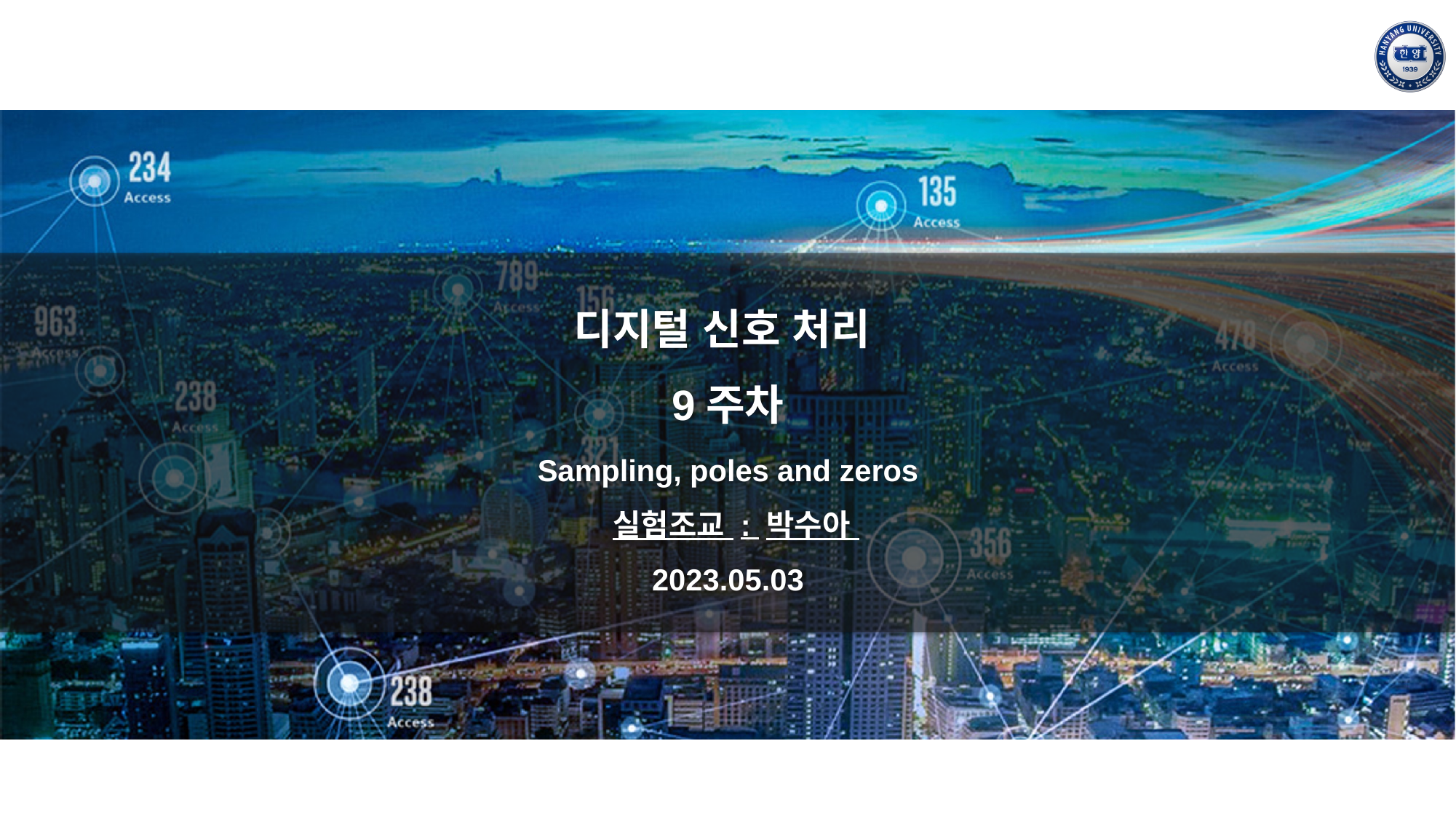

디지털 신호 처리  9주차
Sampling, poles and zeros  실험조교 : 박수아  2023.05.03